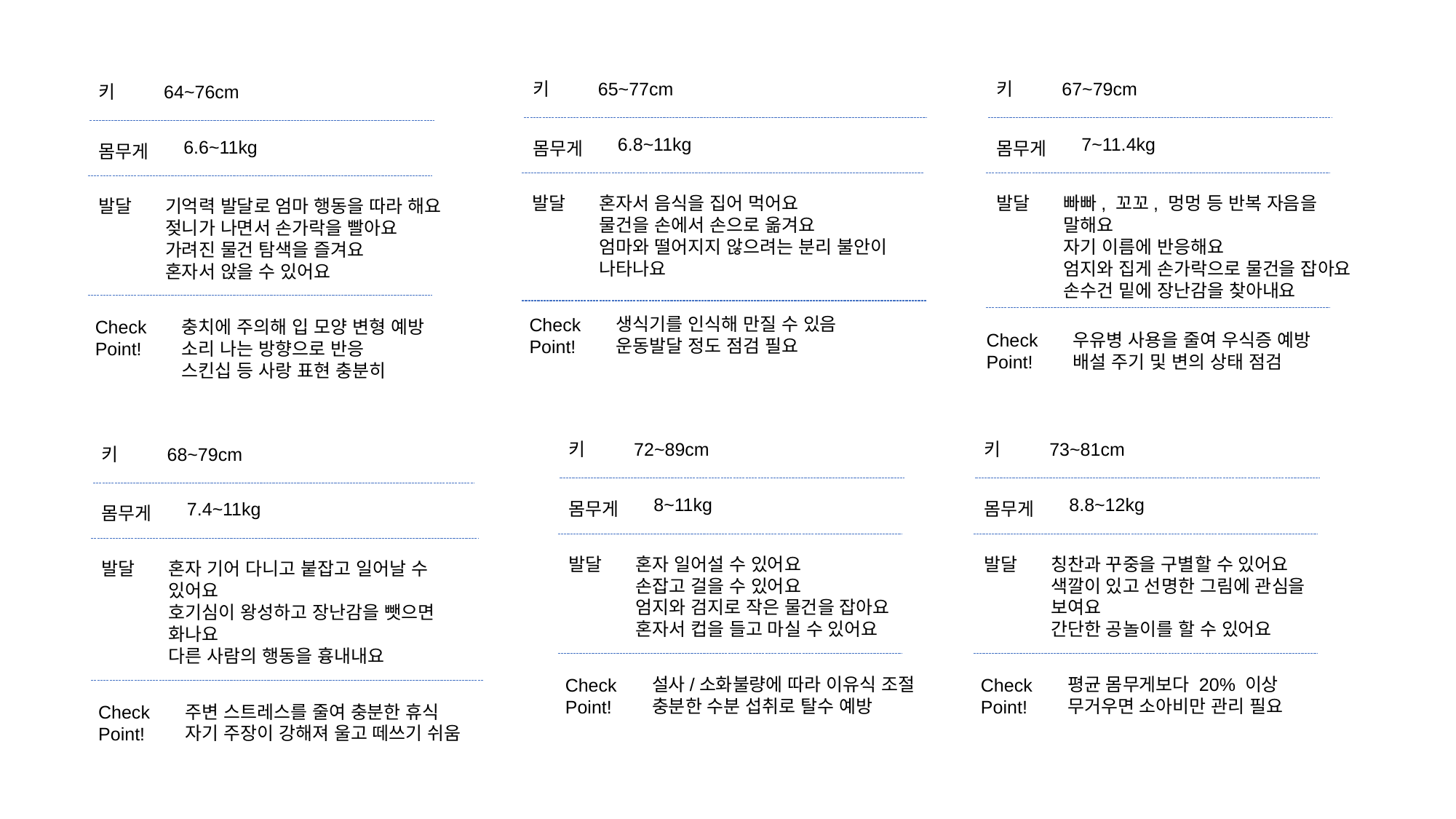

65~77cm
67~79cm
키
7~11.4kg
몸무게
발달
빠빠, 꼬꼬, 멍멍 등 반복 자음을 말해요
자기 이름에 반응해요
엄지와 집게 손가락으로 물건을 잡아요
손수건 밑에 장난감을 찾아내요
우유병 사용을 줄여 우식증 예방
배설 주기 및 변의 상태 점검
Check
Point!
키
64~76cm
키
6.8~11kg
6.6~11kg
몸무게
몸무게
발달
혼자서 음식을 집어 먹어요
물건을 손에서 손으로 옮겨요
엄마와 떨어지지 않으려는 분리 불안이 나타나요
발달
기억력 발달로 엄마 행동을 따라 해요
젖니가 나면서 손가락을 빨아요
가려진 물건 탐색을 즐겨요
혼자서 앉을 수 있어요
생식기를 인식해 만질 수 있음
운동발달 정도 점검 필요
Check
Point!
충치에 주의해 입 모양 변형 예방
소리 나는 방향으로 반응
스킨십 등 사랑 표현 충분히
Check
Point!
72~89cm
73~81cm
키
키
68~79cm
키
7.4~11kg
몸무게
발달
혼자 기어 다니고 붙잡고 일어날 수 있어요
호기심이 왕성하고 장난감을 뺏으면 화나요
다른 사람의 행동을 흉내내요
주변 스트레스를 줄여 충분한 휴식
자기 주장이 강해져 울고 떼쓰기 쉬움
Check
Point!
8~11kg
8.8~12kg
몸무게
몸무게
발달
혼자 일어설 수 있어요
손잡고 걸을 수 있어요
엄지와 검지로 작은 물건을 잡아요
혼자서 컵을 들고 마실 수 있어요
발달
칭찬과 꾸중을 구별할 수 있어요
색깔이 있고 선명한 그림에 관심을 보여요
간단한 공놀이를 할 수 있어요
설사/소화불량에 따라 이유식 조절
충분한 수분 섭취로 탈수 예방
평균 몸무게보다 20% 이상 무거우면 소아비만 관리 필요
Check
Point!
Check
Point!